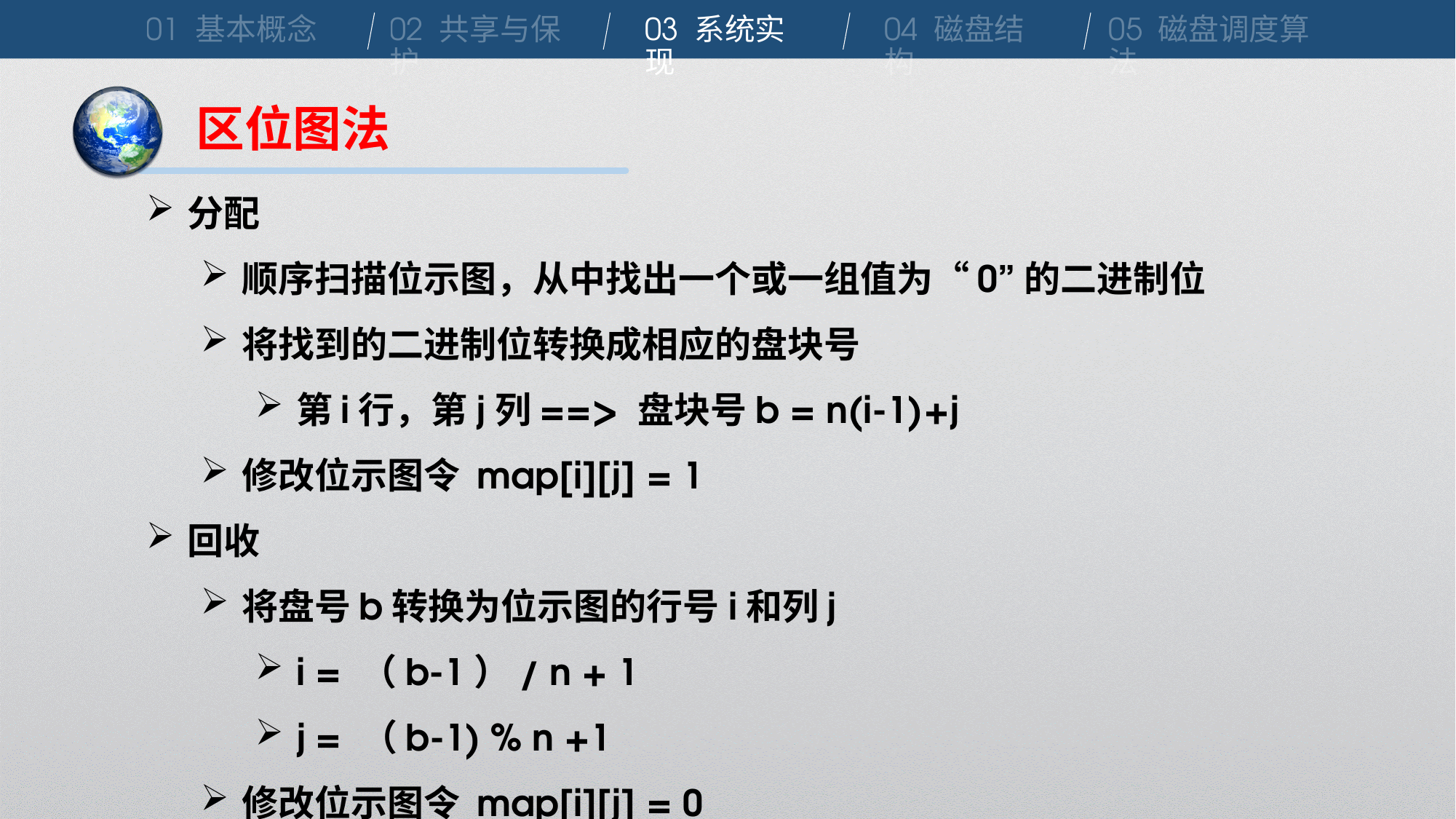

01 基本概念
02 共享与保护
03 系统实现
04 磁盘结构
05 磁盘调度算法
区位图法
分配
顺序扫描位示图，从中找出一个或一组值为“0”的二进制位
将找到的二进制位转换成相应的盘块号
第i行，第j列==> 盘块号b = n(i-1)+j
修改位示图令 map[i][j] = 1
回收
将盘号b转换为位示图的行号i和列j
i = （b-1）/ n + 1
j = （b-1) % n +1
修改位示图令 map[i][j] = 0